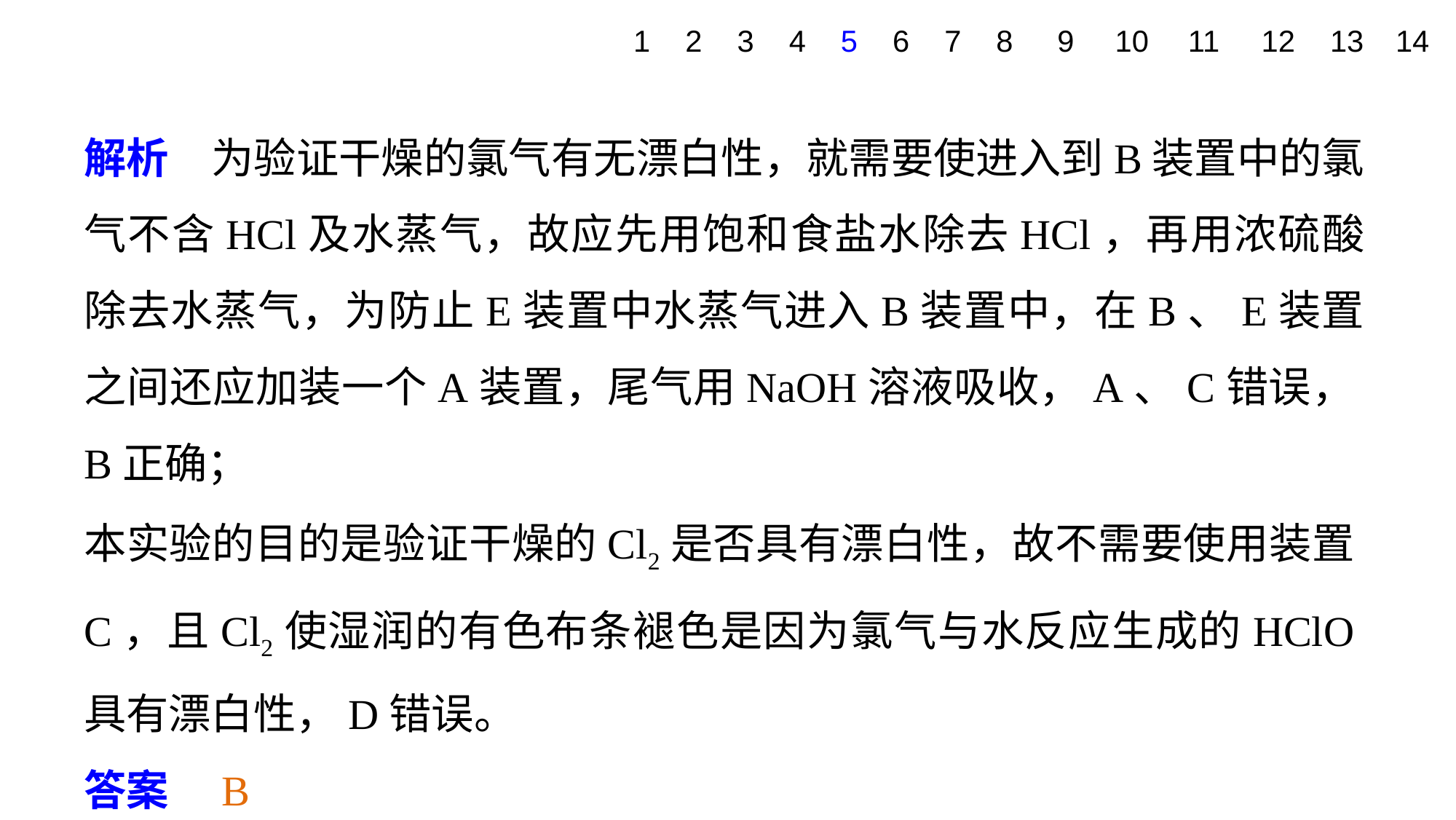

1
2
3
4
5
6
7
8
9
10
11
12
13
14
解析　为验证干燥的氯气有无漂白性，就需要使进入到B装置中的氯气不含HCl及水蒸气，故应先用饱和食盐水除去HCl，再用浓硫酸除去水蒸气，为防止E装置中水蒸气进入B装置中，在B、E装置之间还应加装一个A装置，尾气用NaOH溶液吸收，A、C错误，B正确；
本实验的目的是验证干燥的Cl2是否具有漂白性，故不需要使用装置C，且Cl2使湿润的有色布条褪色是因为氯气与水反应生成的HClO具有漂白性，D错误。
答案　B